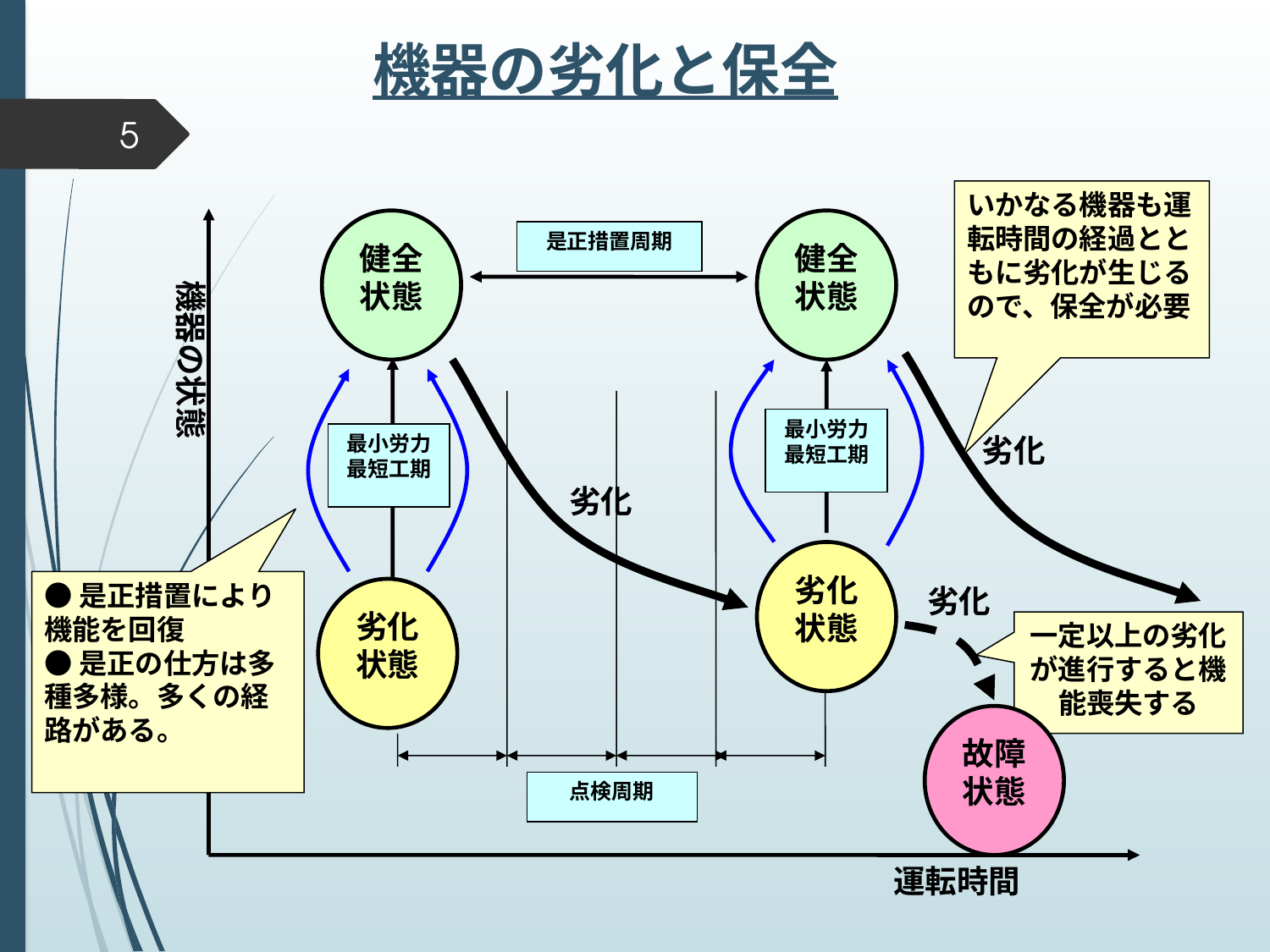

機器の劣化と保全
5
いかなる機器も運転時間の経過とともに劣化が生じるので、保全が必要

健全状態
健全状態
是正措置周期
機器の状態

最小労力
最短工期
最小労力
最短工期
劣化
劣化
劣化状態
●是正措置により機能を回復
●是正の仕方は多種多様。多くの経路がある。
劣化
劣化状態
一定以上の劣化が進行すると機能喪失する

故障状態

点検周期

運転時間